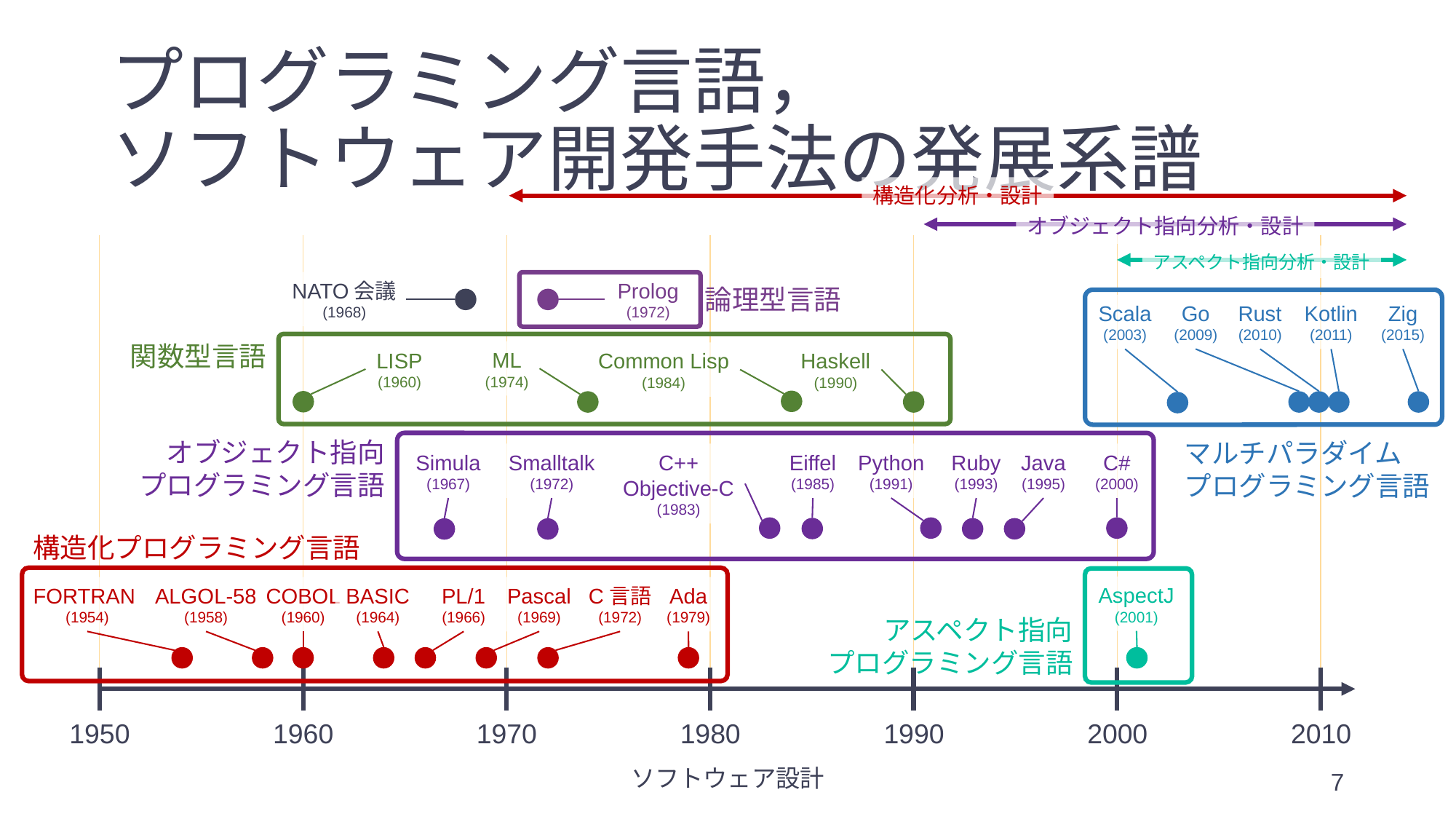

# プログラミング言語， ソフトウェア開発手法の発展系譜
構造化分析・設計
オブジェクト指向分析・設計
1950
1960
1970
1980
1990
2000
2010
アスペクト指向分析・設計
NATO会議
(1968)
Prolog
(1972)

論理型言語

Scala
(2003)
Go
(2009)
Rust
(2010)
Kotlin
(2011)
Zig
(2015)

関数型言語
ML
(1974)
LISP
(1960)
Common Lisp
(1984)
Haskell
(1990)

オブジェクト指向
プログラミング言語
マルチパラダイム
プログラミング言語

Simula
(1967)
Smalltalk
(1972)
C++
Objective-C
(1983)
Eiffel
(1985)
Python
(1991)
Ruby
(1993)
Java
(1995)
C#
(2000)

構造化プログラミング言語

AspectJ
(2001)
FORTRAN
(1954)
ALGOL-58
(1958)
COBOL
(1960)
BASIC
(1964)
PL/1
(1966)
Pascal
(1969)
C言語
(1972)
Ada
(1979)
アスペクト指向
プログラミング言語

ソフトウェア設計
7